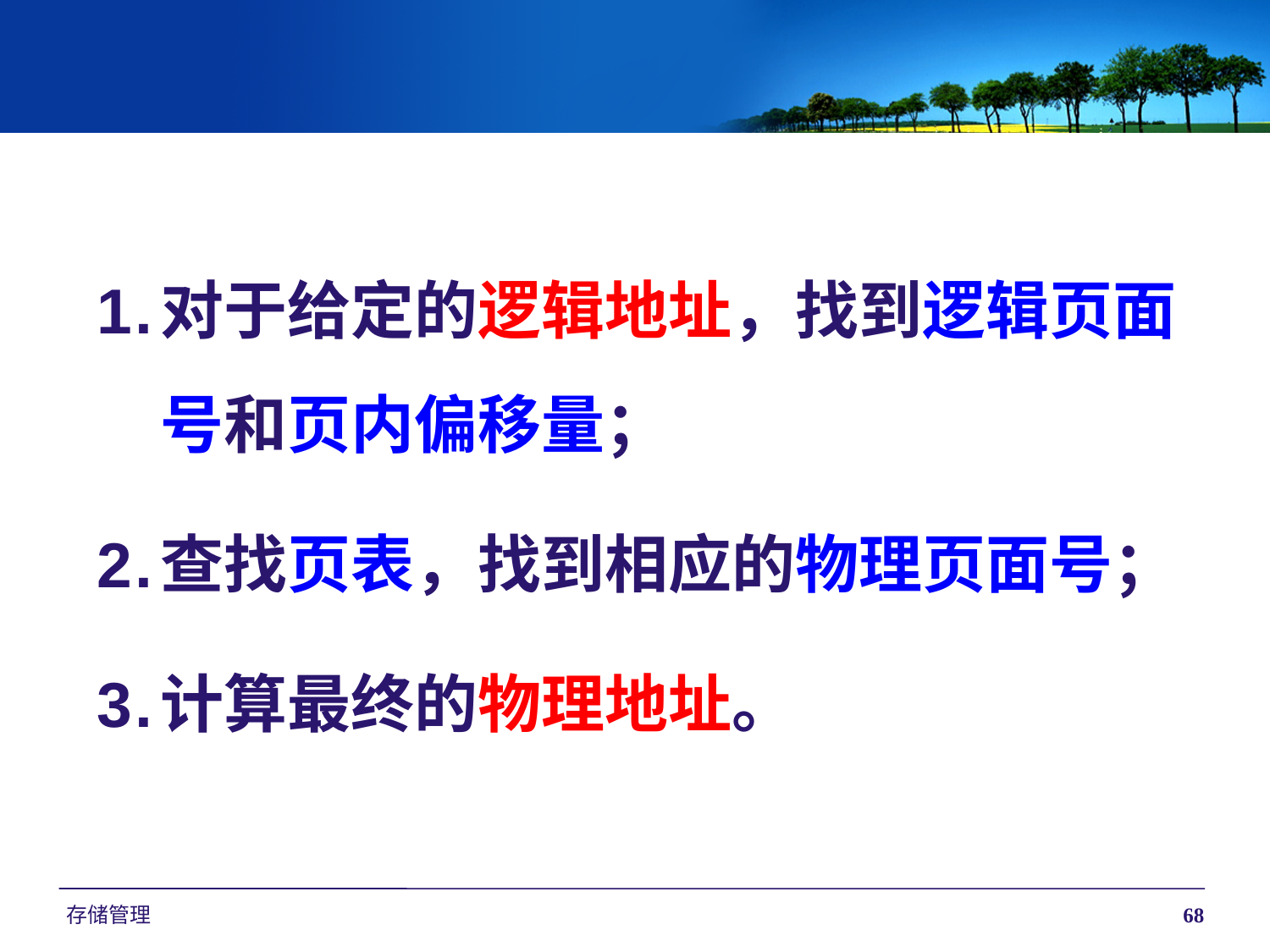

对于给定的逻辑地址，找到逻辑页面号和页内偏移量；
查找页表，找到相应的物理页面号；
计算最终的物理地址。
存储管理
68